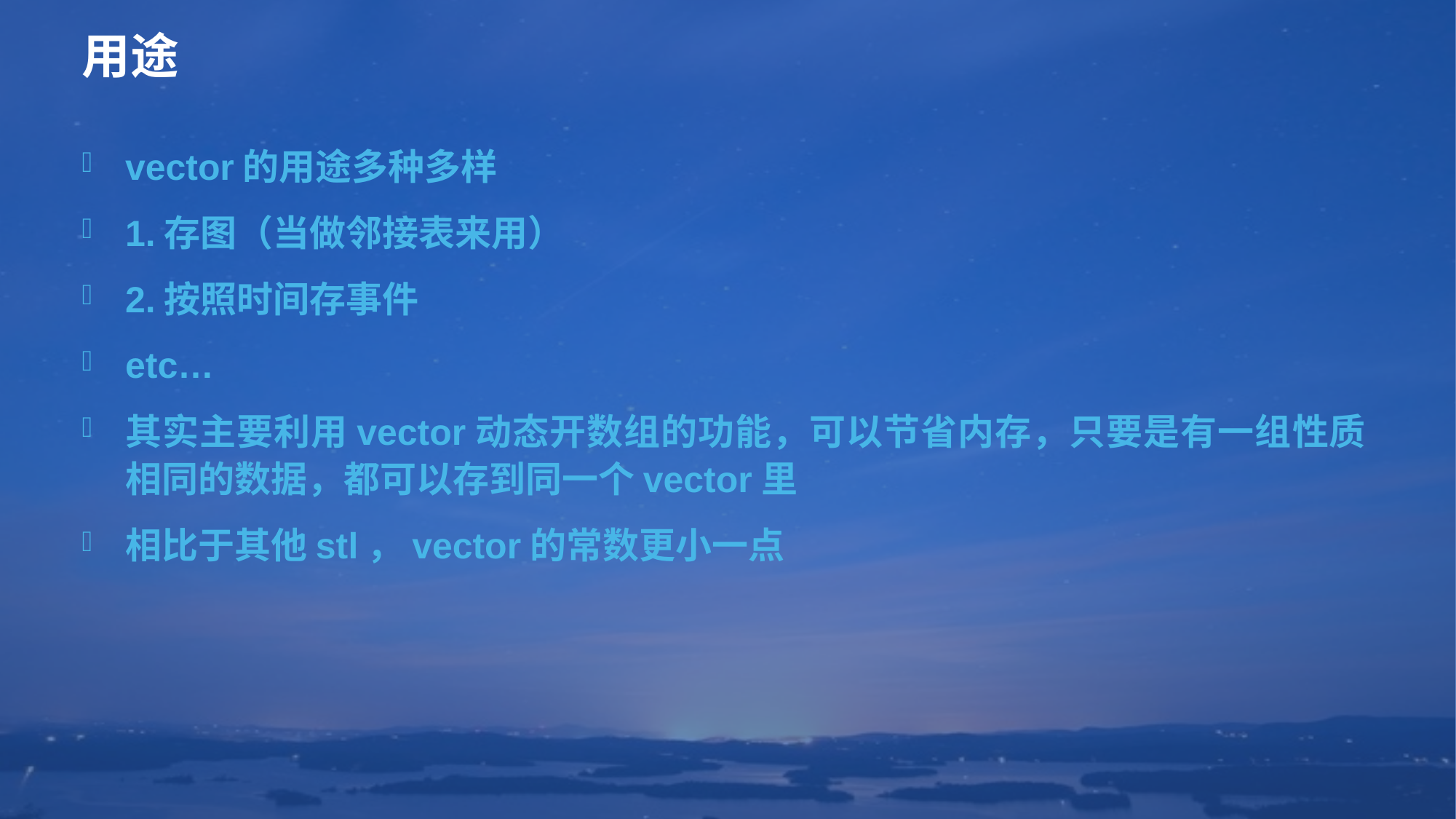

# 用途
vector的用途多种多样
1.存图（当做邻接表来用）
2.按照时间存事件
etc…
其实主要利用vector动态开数组的功能，可以节省内存，只要是有一组性质相同的数据，都可以存到同一个vector里
相比于其他stl，vector的常数更小一点